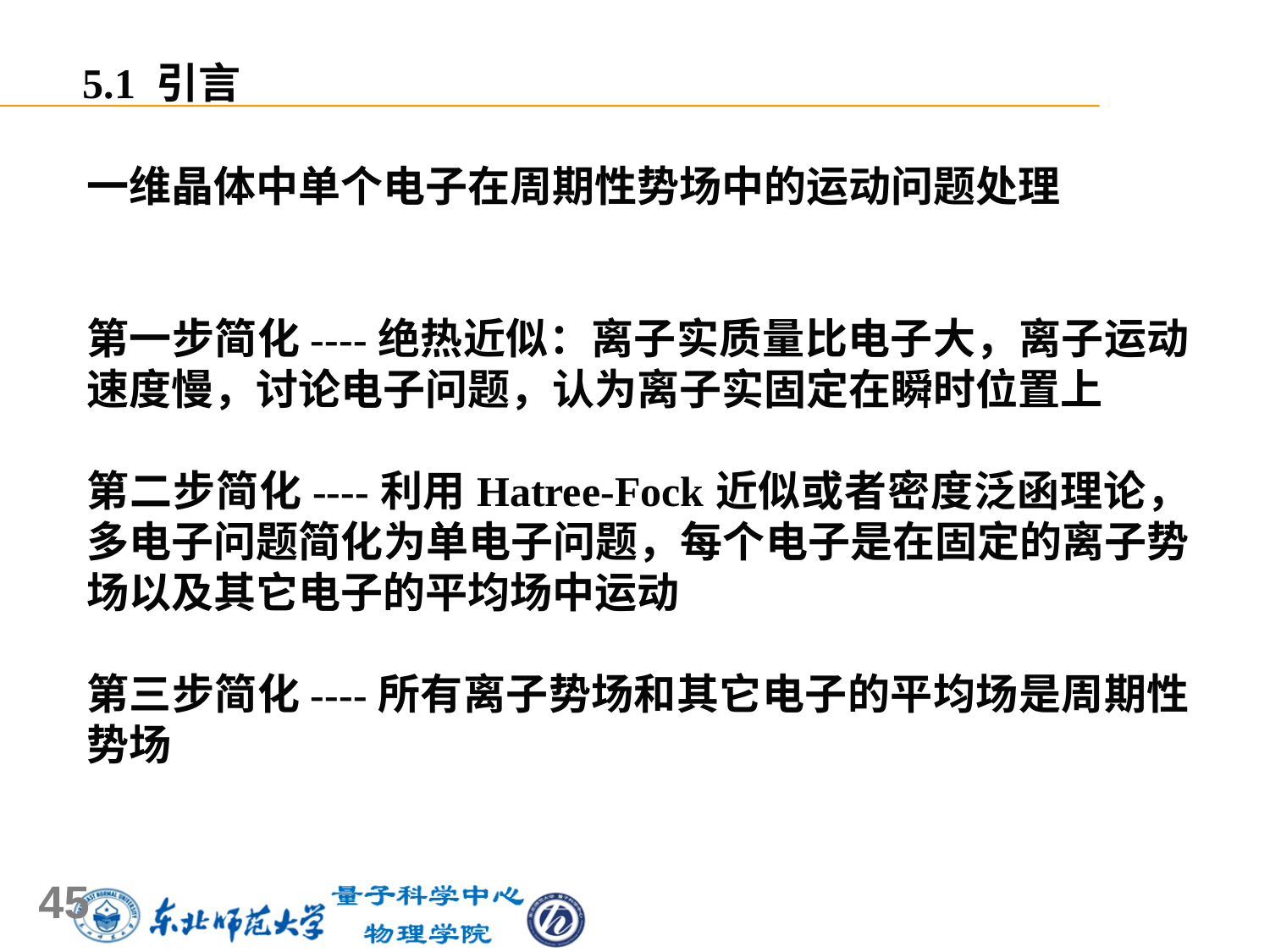

5.1 引言

一维晶体中单个电子在周期性势场中的运动问题处理

第一步简化----绝热近似：离子实质量比电子大，离子运动速度慢，讨论电子问题，认为离子实固定在瞬时位置上

第二步简化----利用Hatree-Fock近似或者密度泛函理论，多电子问题简化为单电子问题，每个电子是在固定的离子势场以及其它电子的平均场中运动

第三步简化----所有离子势场和其它电子的平均场是周期性势场
45